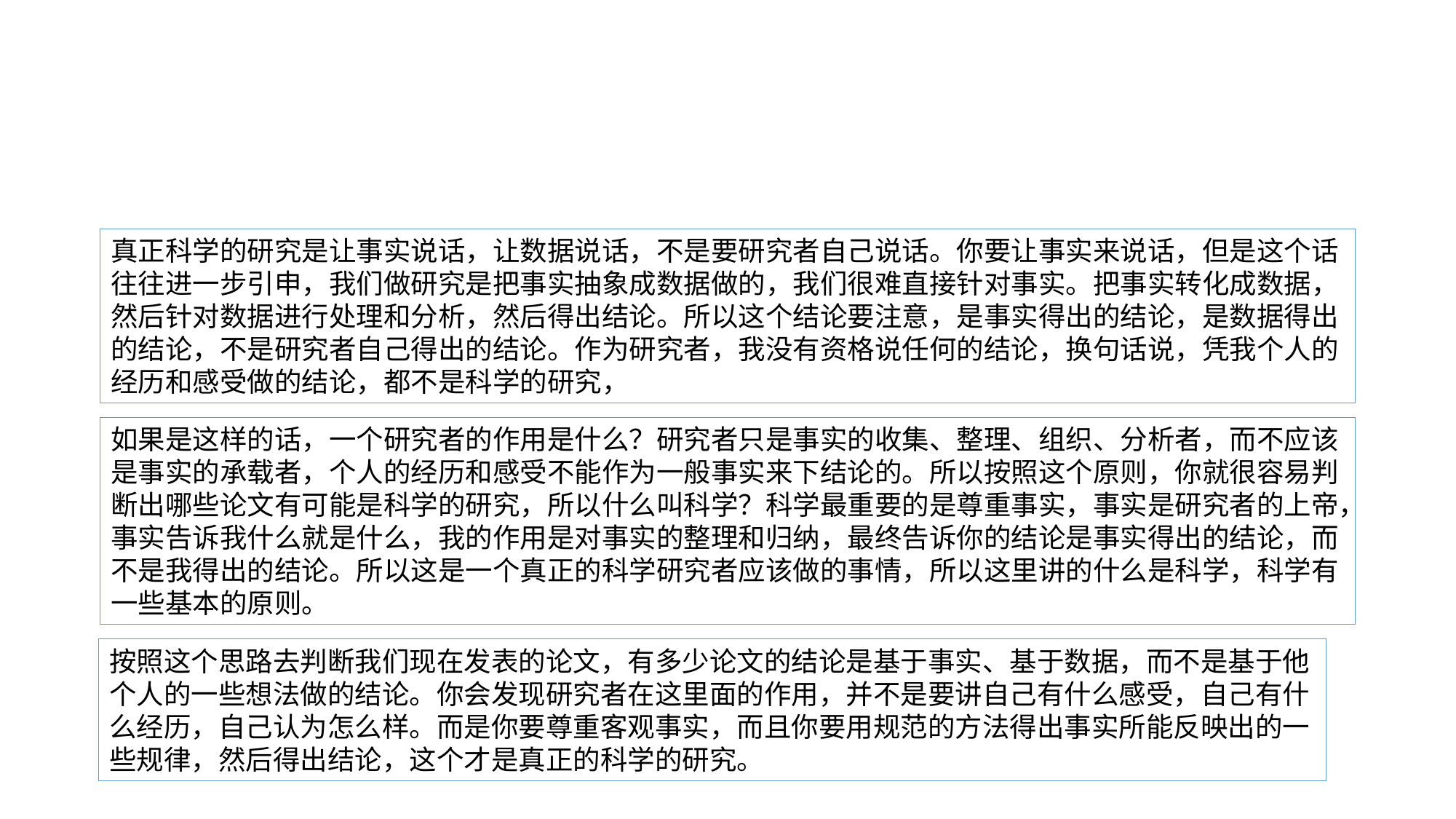

#
真正科学的研究是让事实说话，让数据说话，不是要研究者自己说话。你要让事实来说话，但是这个话往往进一步引申，我们做研究是把事实抽象成数据做的，我们很难直接针对事实。把事实转化成数据，然后针对数据进行处理和分析，然后得出结论。所以这个结论要注意，是事实得出的结论，是数据得出的结论，不是研究者自己得出的结论。作为研究者，我没有资格说任何的结论，换句话说，凭我个人的经历和感受做的结论，都不是科学的研究，
如果是这样的话，一个研究者的作用是什么？研究者只是事实的收集、整理、组织、分析者，而不应该是事实的承载者，个人的经历和感受不能作为一般事实来下结论的。所以按照这个原则，你就很容易判断出哪些论文有可能是科学的研究，所以什么叫科学？科学最重要的是尊重事实，事实是研究者的上帝，事实告诉我什么就是什么，我的作用是对事实的整理和归纳，最终告诉你的结论是事实得出的结论，而不是我得出的结论。所以这是一个真正的科学研究者应该做的事情，所以这里讲的什么是科学，科学有一些基本的原则。
按照这个思路去判断我们现在发表的论文，有多少论文的结论是基于事实、基于数据，而不是基于他个人的一些想法做的结论。你会发现研究者在这里面的作用，并不是要讲自己有什么感受，自己有什么经历，自己认为怎么样。而是你要尊重客观事实，而且你要用规范的方法得出事实所能反映出的一些规律，然后得出结论，这个才是真正的科学的研究。